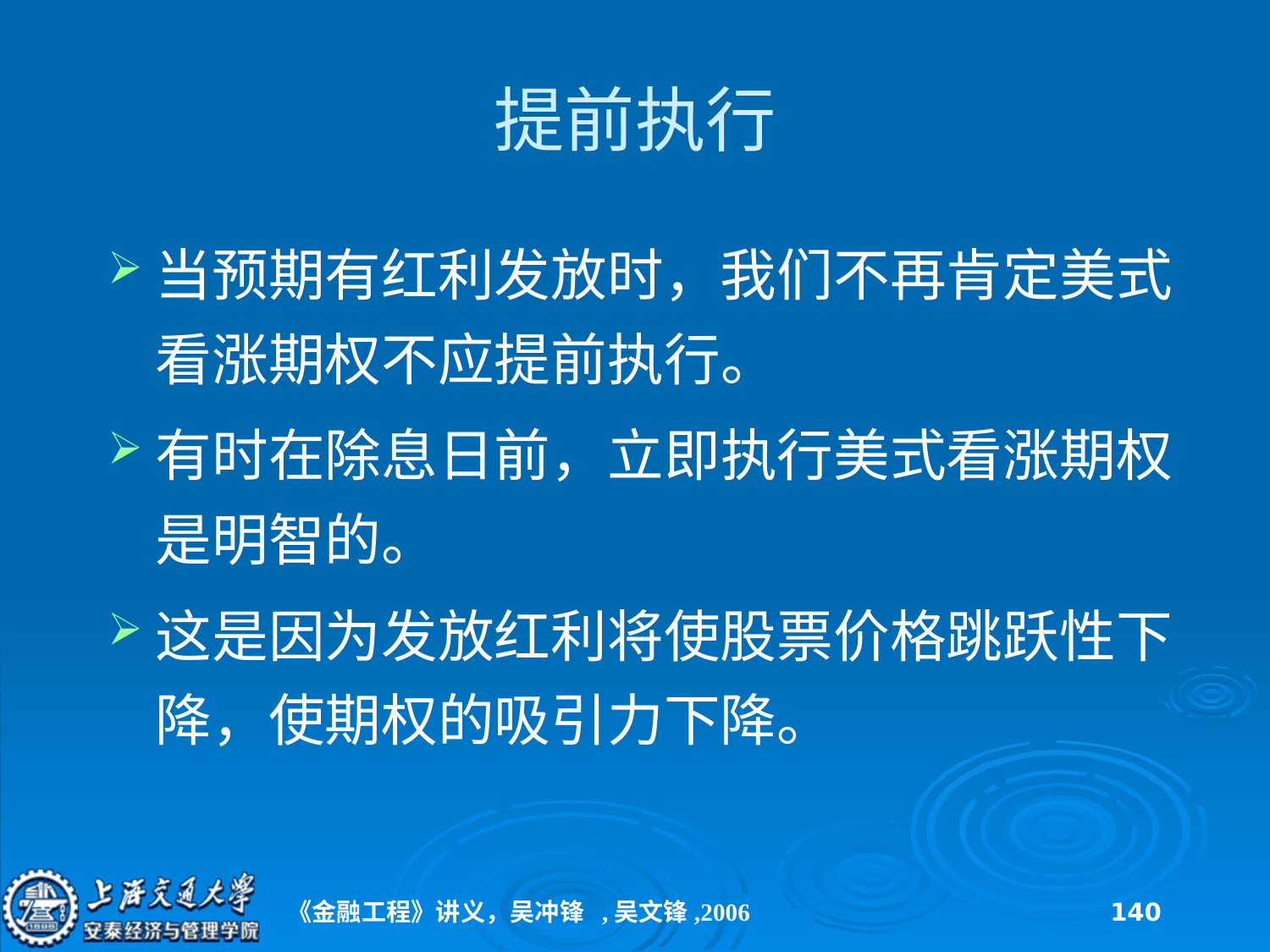

# 提前执行
当预期有红利发放时，我们不再肯定美式看涨期权不应提前执行。
有时在除息日前，立即执行美式看涨期权是明智的。
这是因为发放红利将使股票价格跳跃性下降，使期权的吸引力下降。